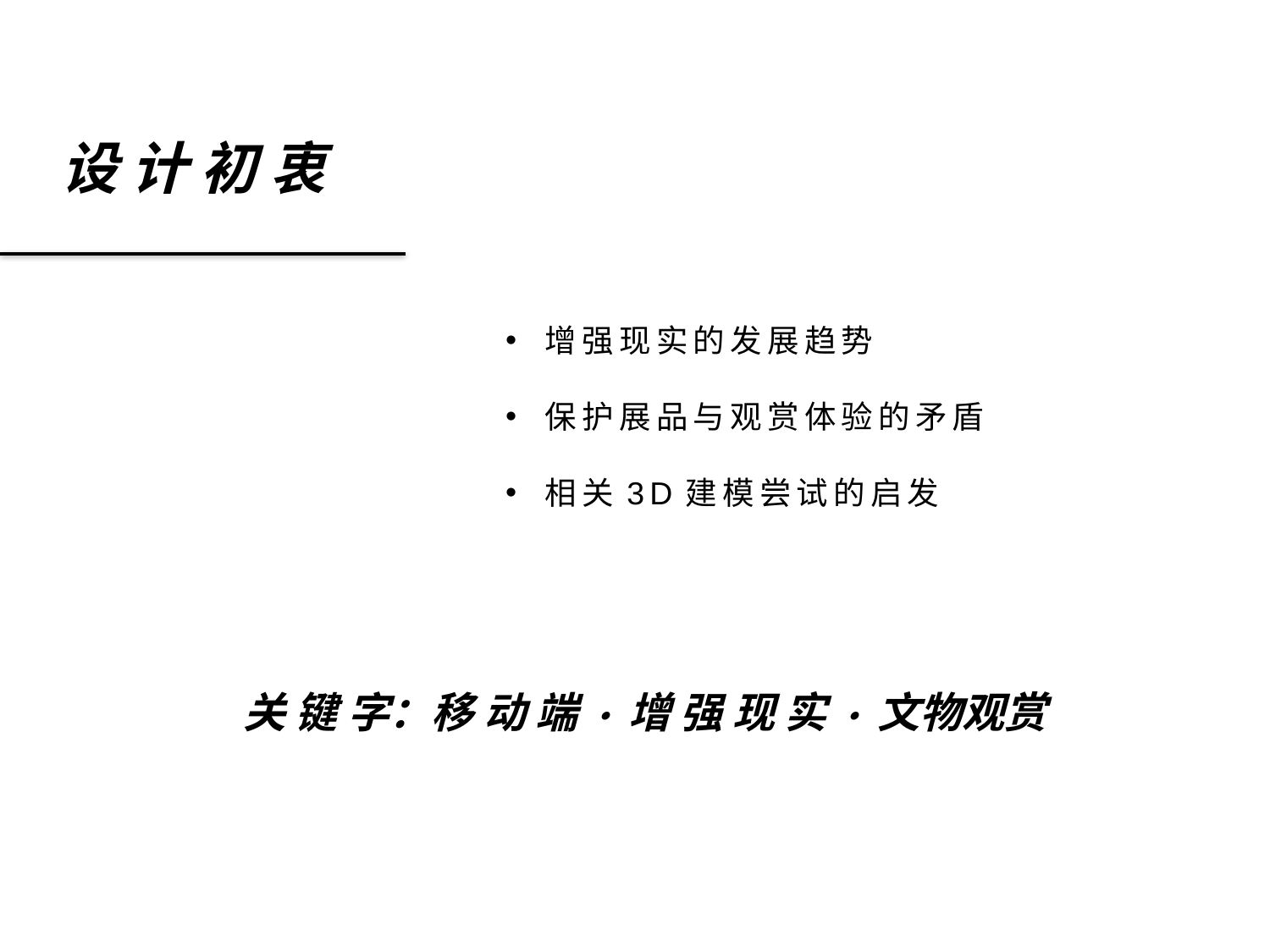

设 计 初 衷
增强现实的发展趋势

保护展品与观赏体验的矛盾

相关3D建模尝试的启发
关 键 字：移 动 端 ・ 增 强 现 实 ・ 文物观赏